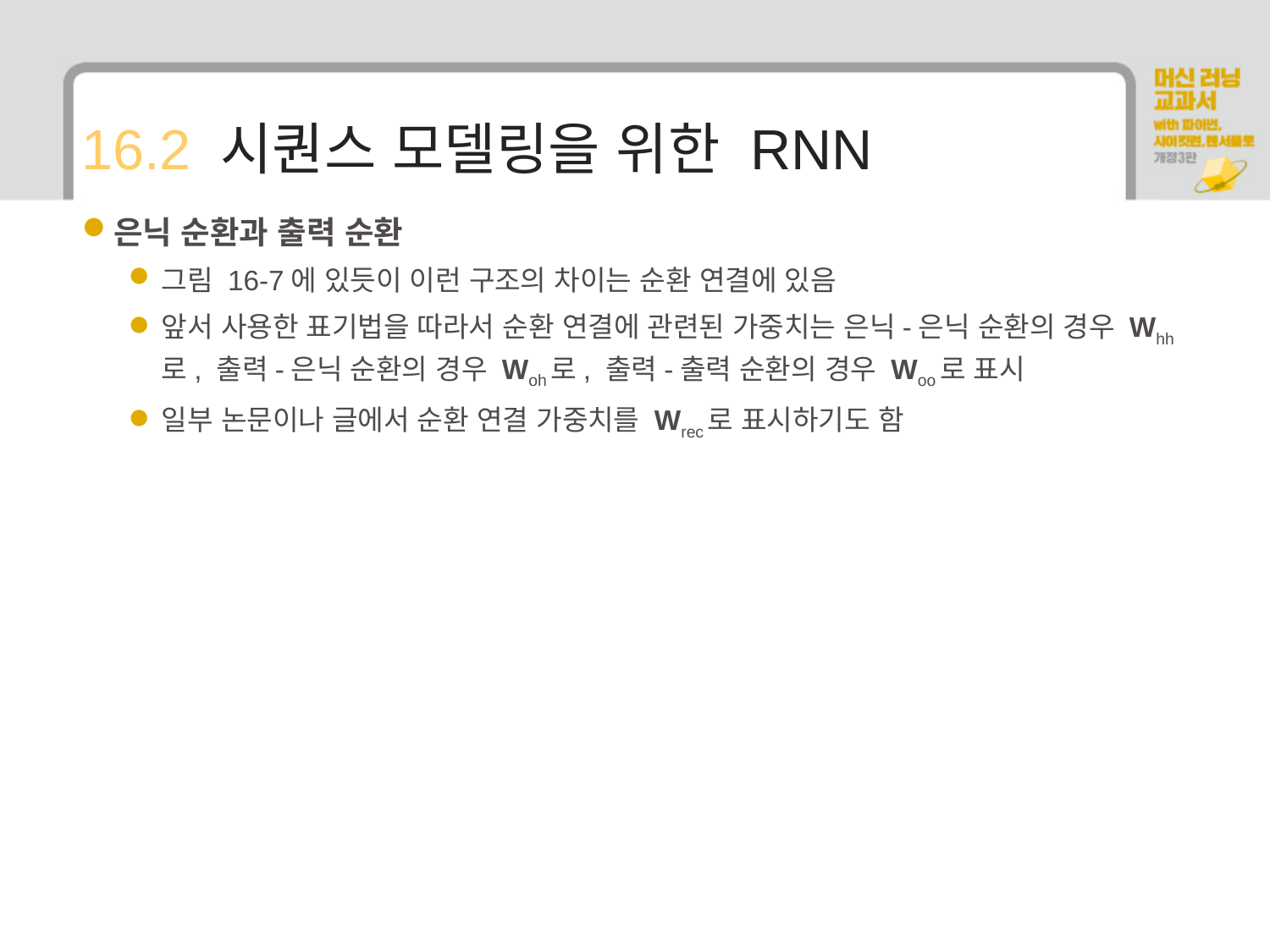

# 16.2 시퀀스 모델링을 위한 RNN
은닉 순환과 출력 순환
그림 16-7에 있듯이 이런 구조의 차이는 순환 연결에 있음
앞서 사용한 표기법을 따라서 순환 연결에 관련된 가중치는 은닉-은닉 순환의 경우 Whh로, 출력-은닉 순환의 경우 Woh로, 출력-출력 순환의 경우 Woo로 표시
일부 논문이나 글에서 순환 연결 가중치를 Wrec로 표시하기도 함